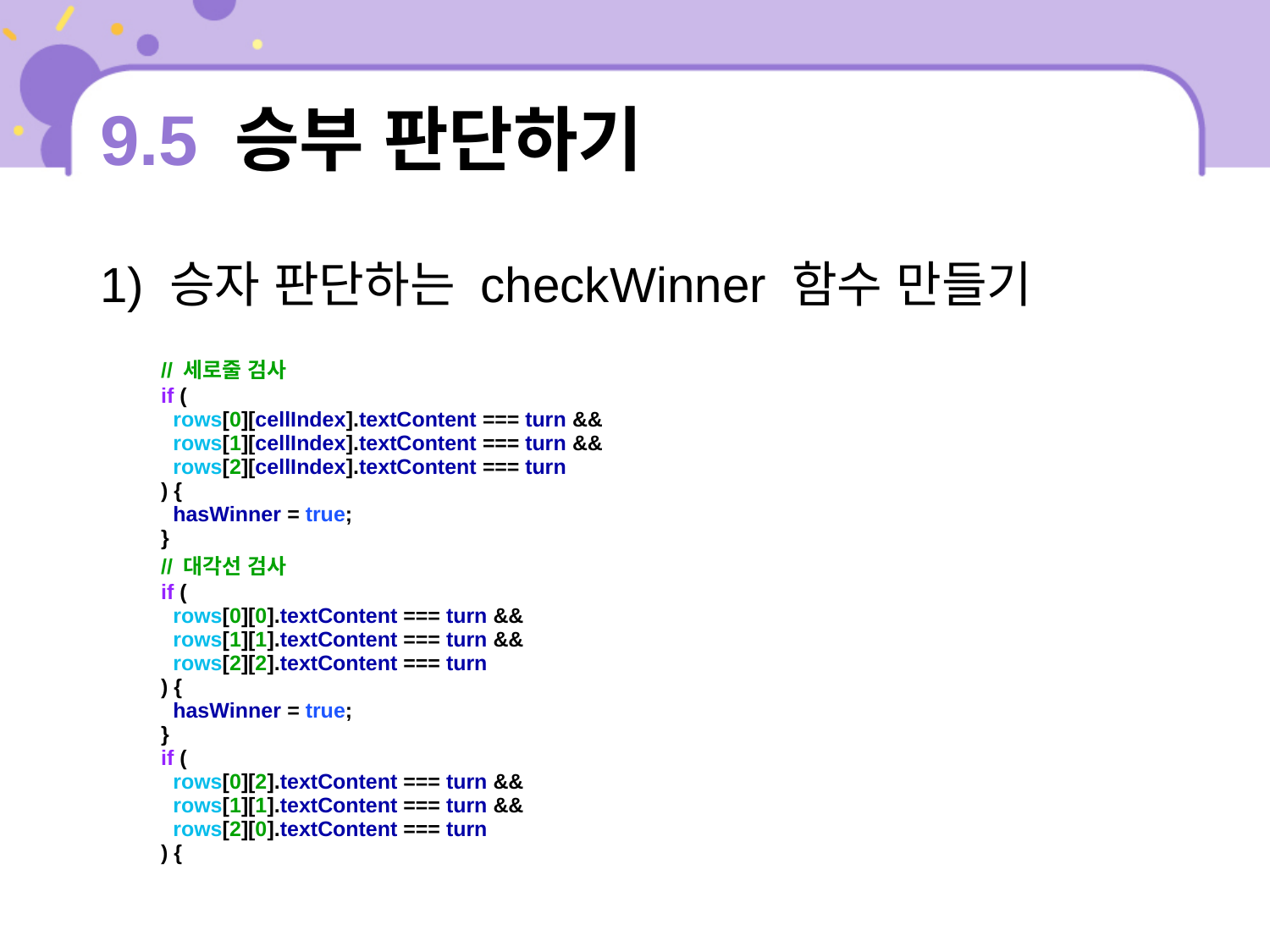

# 9.5 승부 판단하기
1) 승자 판단하는 checkWinner 함수 만들기
| // 세로줄 검사 if ( rows[0][cellIndex].textContent === turn && rows[1][cellIndex].textContent === turn && rows[2][cellIndex].textContent === turn ) { hasWinner = true; } // 대각선 검사 if ( rows[0][0].textContent === turn && rows[1][1].textContent === turn && rows[2][2].textContent === turn ) { hasWinner = true; } if ( rows[0][2].textContent === turn && rows[1][1].textContent === turn && rows[2][0].textContent === turn ) { |
| --- |